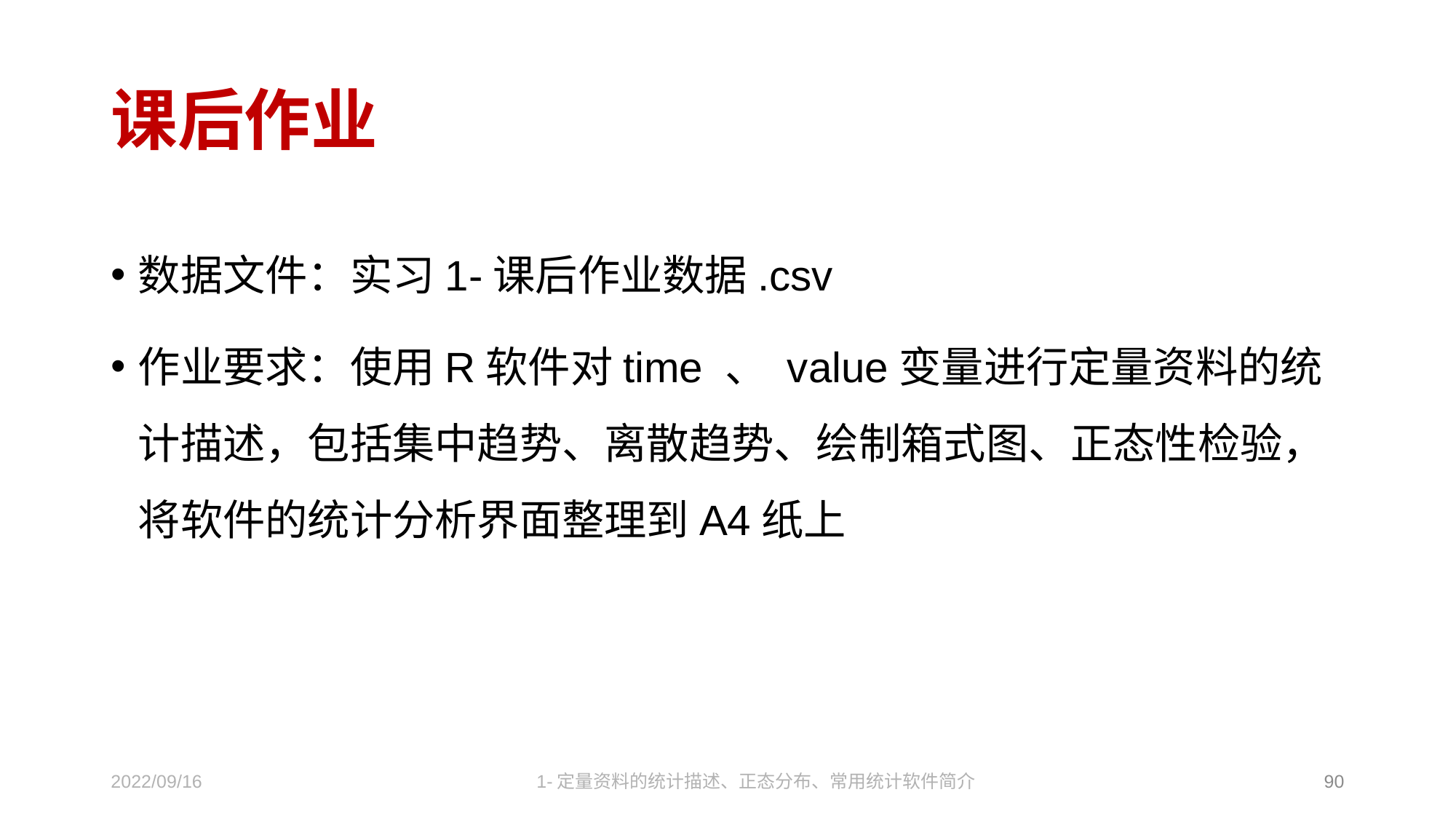

# 课后作业
数据文件：实习1-课后作业数据.csv
作业要求：使用R软件对time 、 value变量进行定量资料的统计描述，包括集中趋势、离散趋势、绘制箱式图、正态性检验，将软件的统计分析界面整理到A4纸上
2022/09/16
1-定量资料的统计描述、正态分布、常用统计软件简介
90